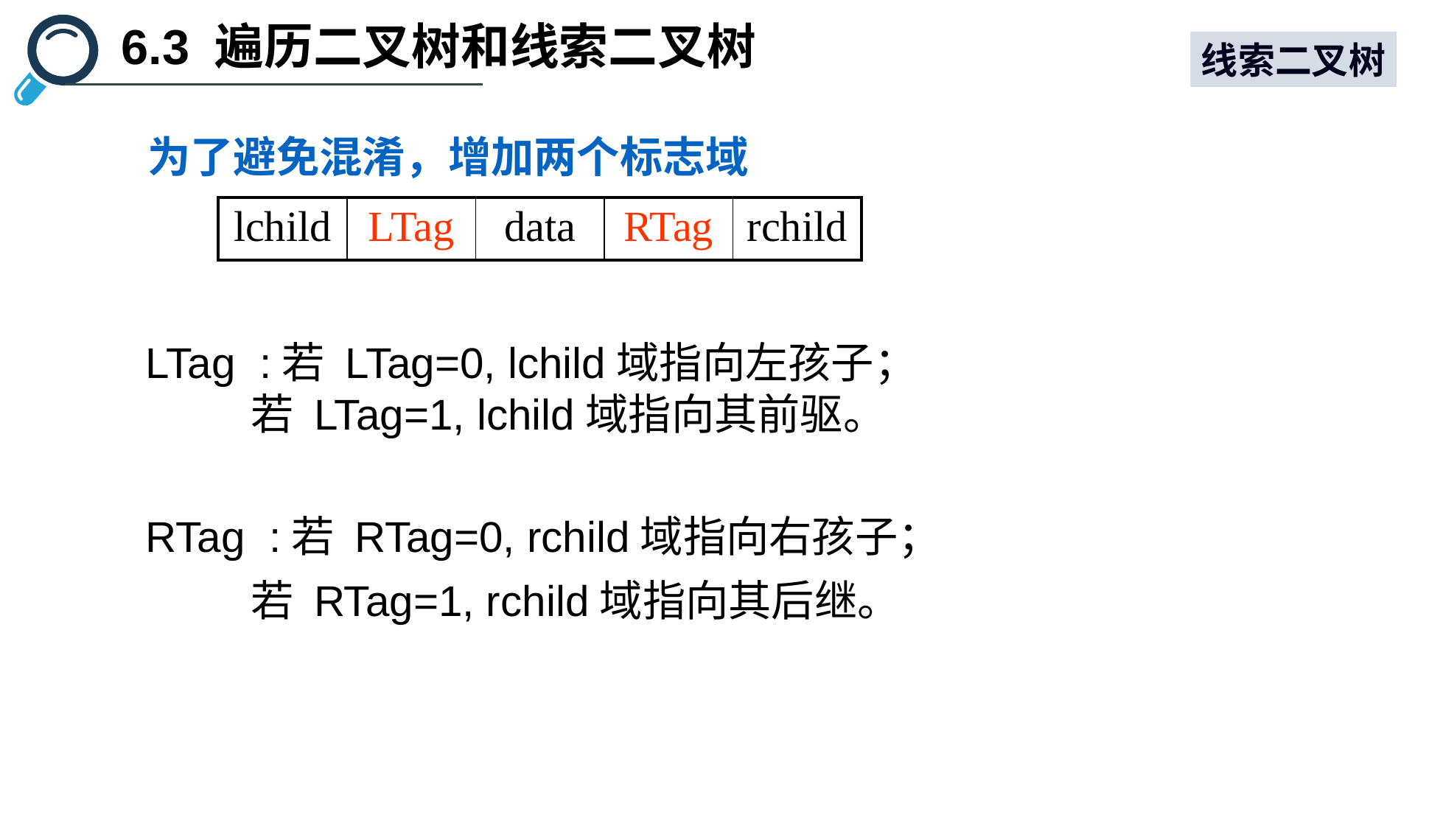

6.3 遍历二叉树和线索二叉树
线索二叉树
为了避免混淆，增加两个标志域
| lchild | LTag | data | RTag | rchild |
| --- | --- | --- | --- | --- |
LTag  :若 LTag=0, lchild域指向左孩子；
           若 LTag=1, lchild域指向其前驱。

RTag  :若 RTag=0, rchild域指向右孩子；
           若 RTag=1, rchild域指向其后继。